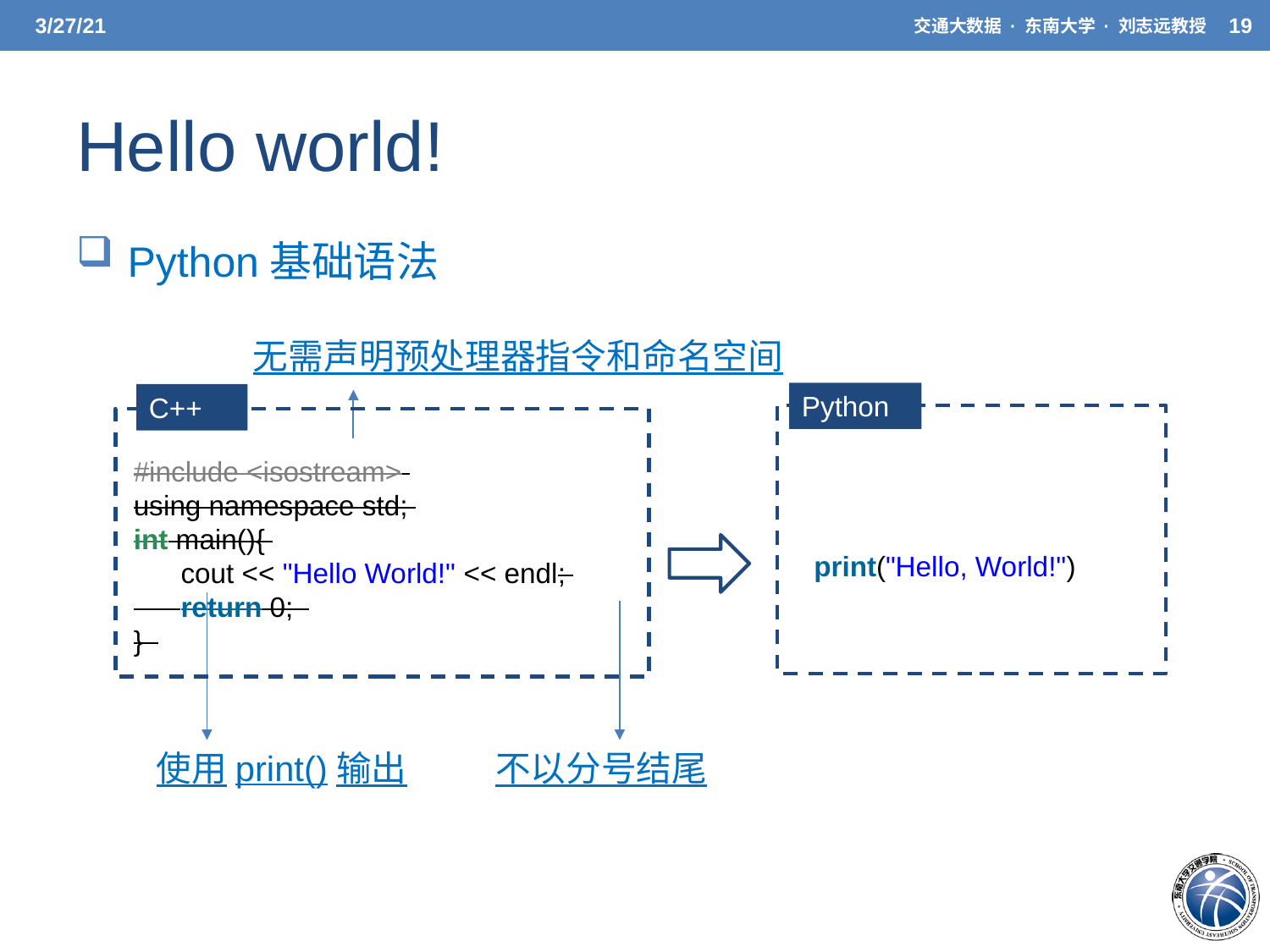

3/27/21
交通大数据 · 东南大学 · 刘志远教授
19
# Hello world!
 Python基础语法
无需声明预处理器指令和命名空间
Python
C++

#include <isostream>
using namespace std;
int main(){
      cout << "Hello World!" << endl;
      return 0;
}

print("Hello, World!")
使用print()输出
不以分号结尾